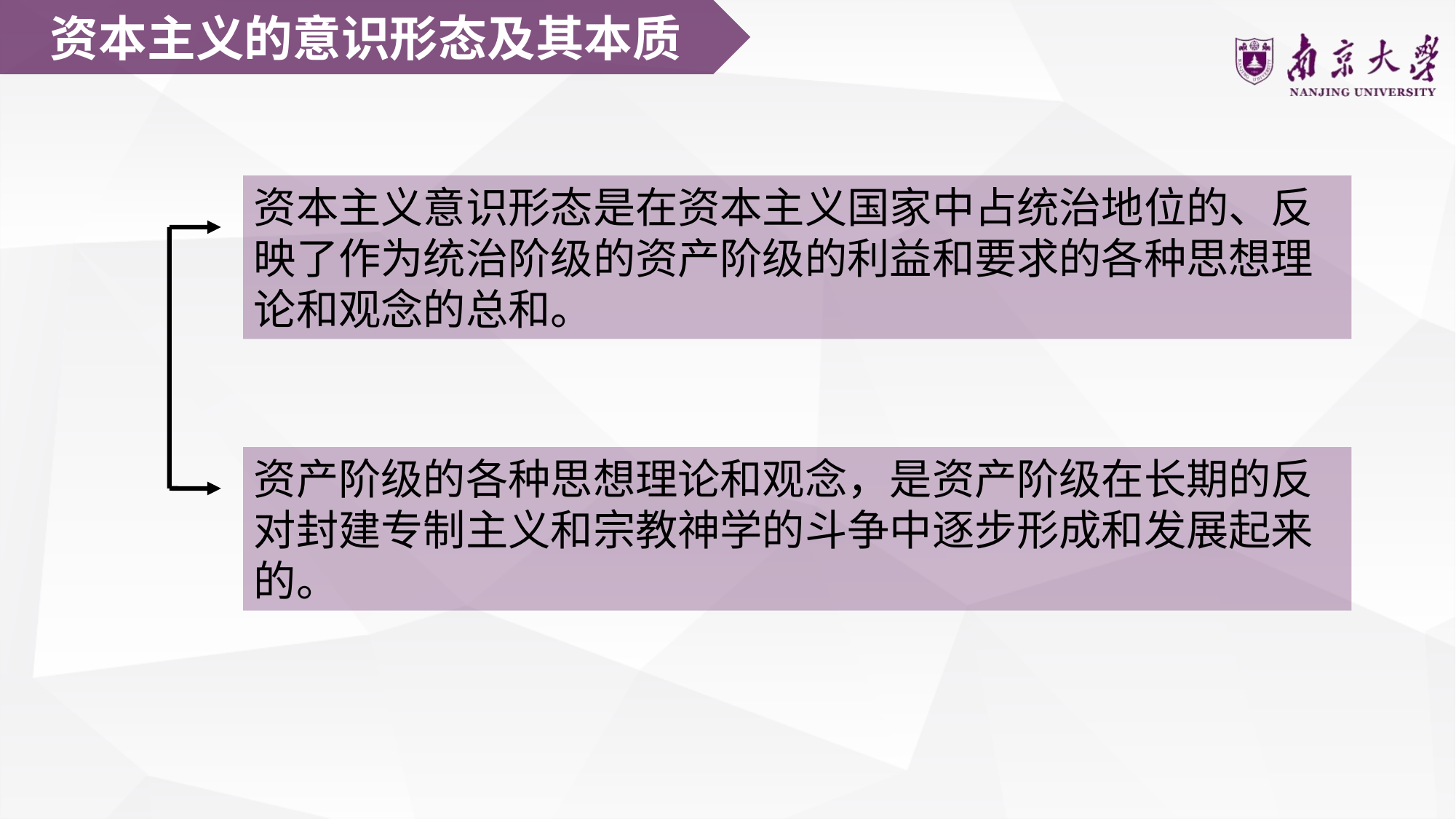

资本主义的意识形态及其本质
资本主义意识形态是在资本主义国家中占统治地位的、反映了作为统治阶级的资产阶级的利益和要求的各种思想理论和观念的总和。

资产阶级的各种思想理论和观念，是资产阶级在长期的反对封建专制主义和宗教神学的斗争中逐步形成和发展起来的。